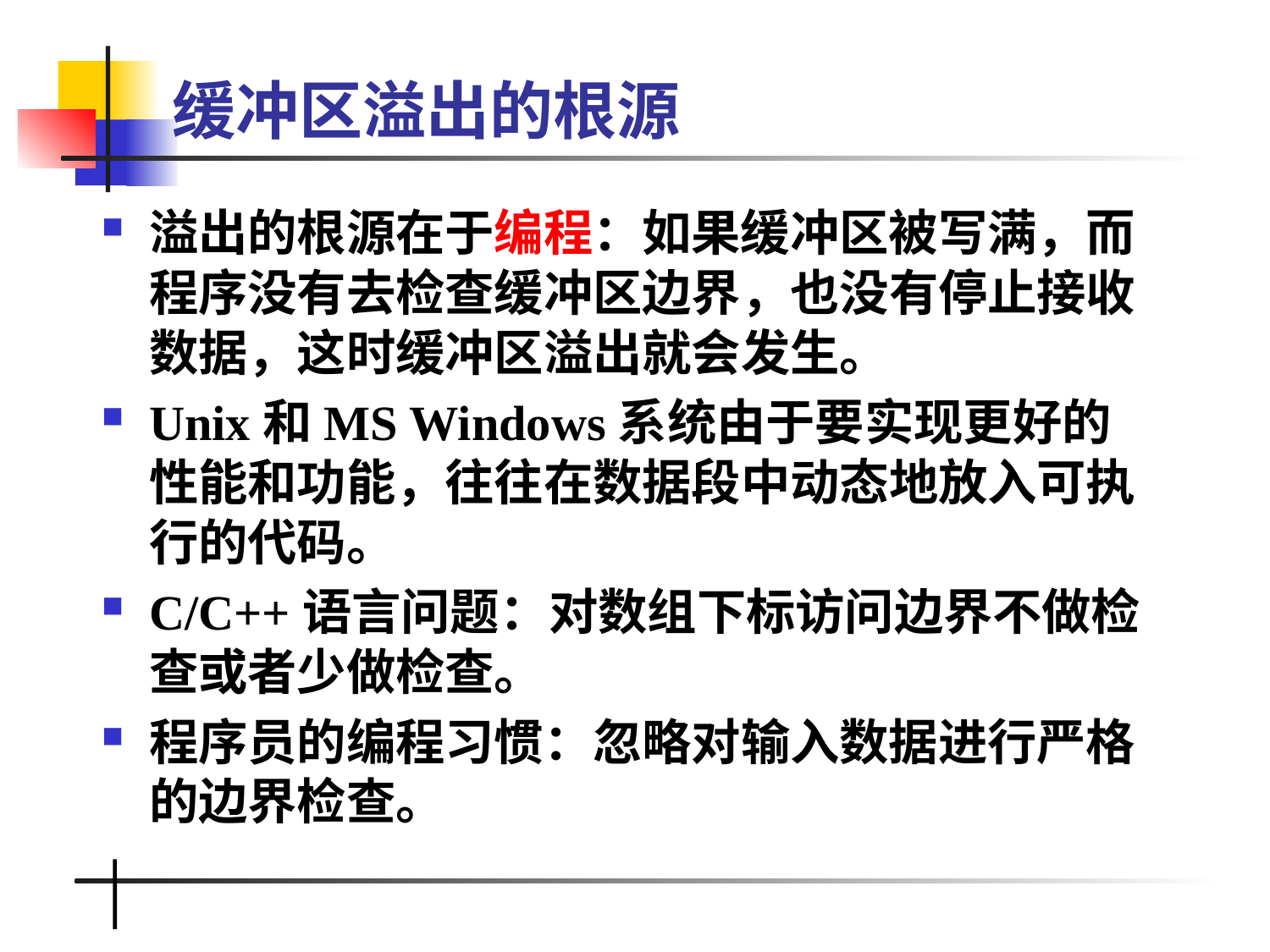

# 缓冲区溢出的根源
溢出的根源在于编程：如果缓冲区被写满，而程序没有去检查缓冲区边界，也没有停止接收数据，这时缓冲区溢出就会发生。
Unix和MS Windows系统由于要实现更好的性能和功能，往往在数据段中动态地放入可执行的代码。
C/C++语言问题：对数组下标访问边界不做检查或者少做检查。
程序员的编程习惯：忽略对输入数据进行严格的边界检查。